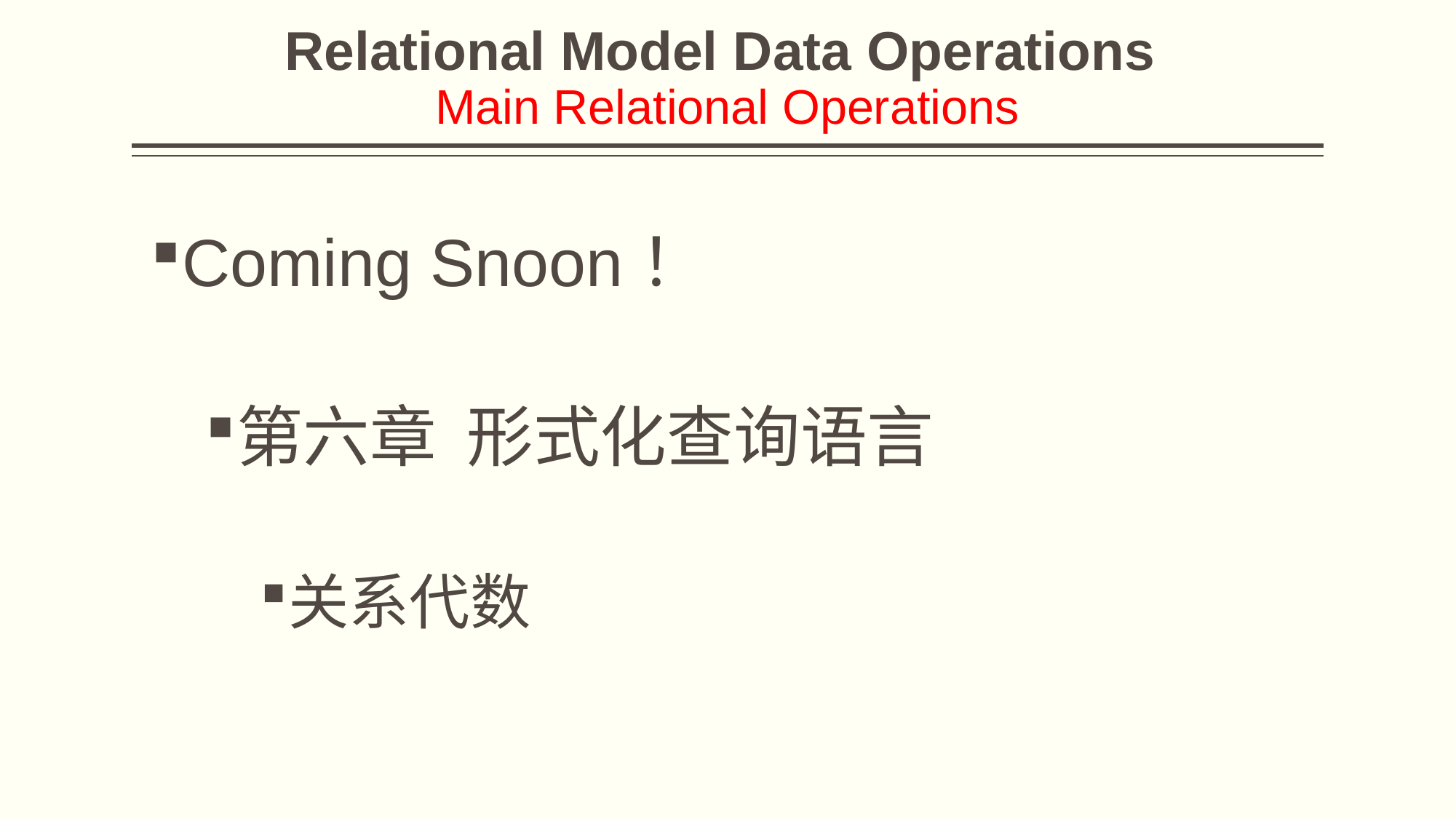

# Relational Model Data Operations Main Relational Operations
Coming Snoon！

第六章  形式化查询语言

关系代数